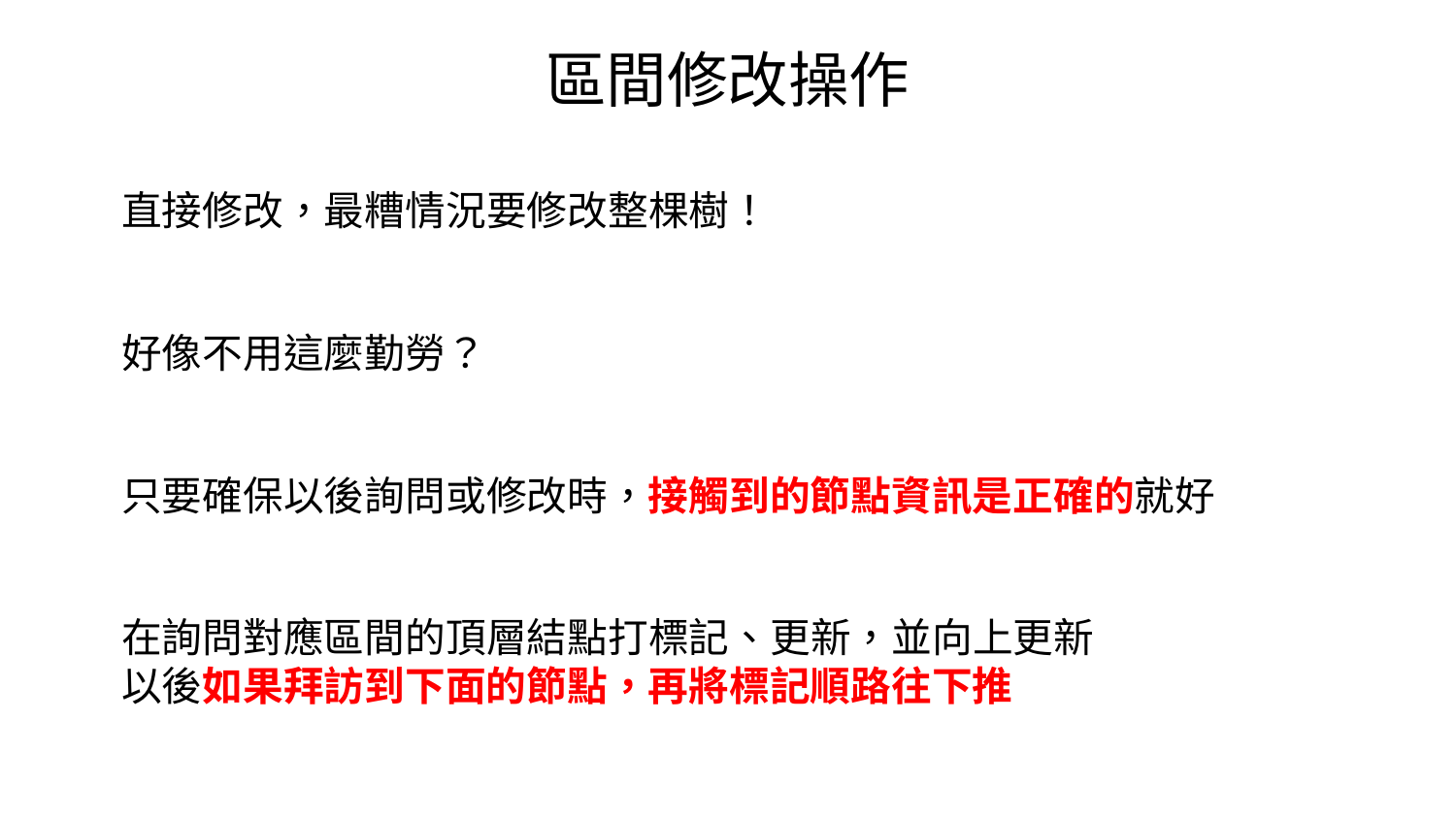

區間修改操作
直接修改，最糟情況要修改整棵樹！
好像不用這麼勤勞？
只要確保以後詢問或修改時，接觸到的節點資訊是正確的就好
在詢問對應區間的頂層結點打標記、更新，並向上更新
以後如果拜訪到下面的節點，再將標記順路往下推